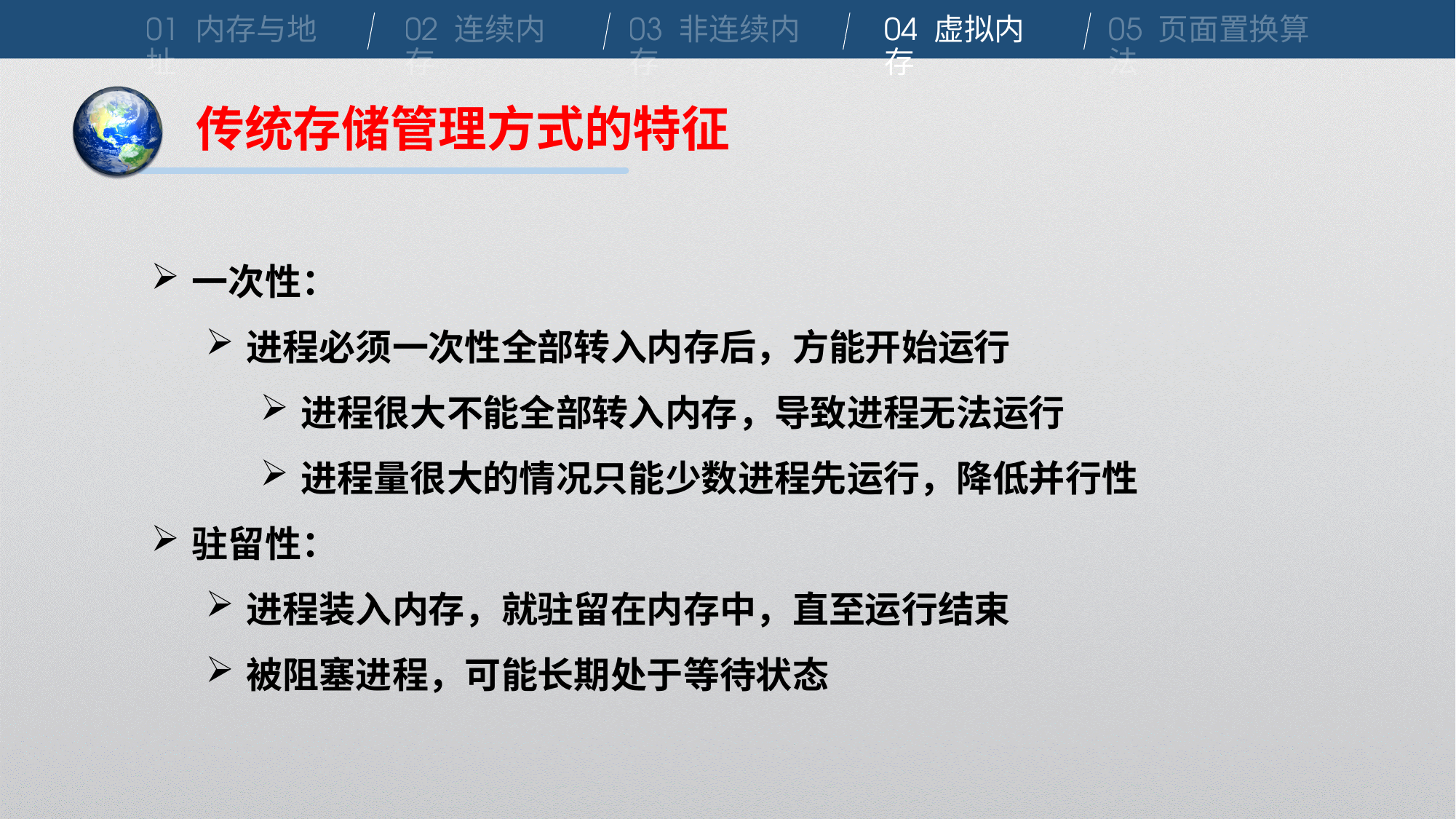

01 内存与地址
02 连续内存
03 非连续内存
04 虚拟内存
05 页面置换算法
传统存储管理方式的特征
一次性：
进程必须一次性全部转入内存后，方能开始运行
进程很大不能全部转入内存，导致进程无法运行
进程量很大的情况只能少数进程先运行，降低并行性
驻留性：
进程装入内存，就驻留在内存中，直至运行结束
被阻塞进程，可能长期处于等待状态